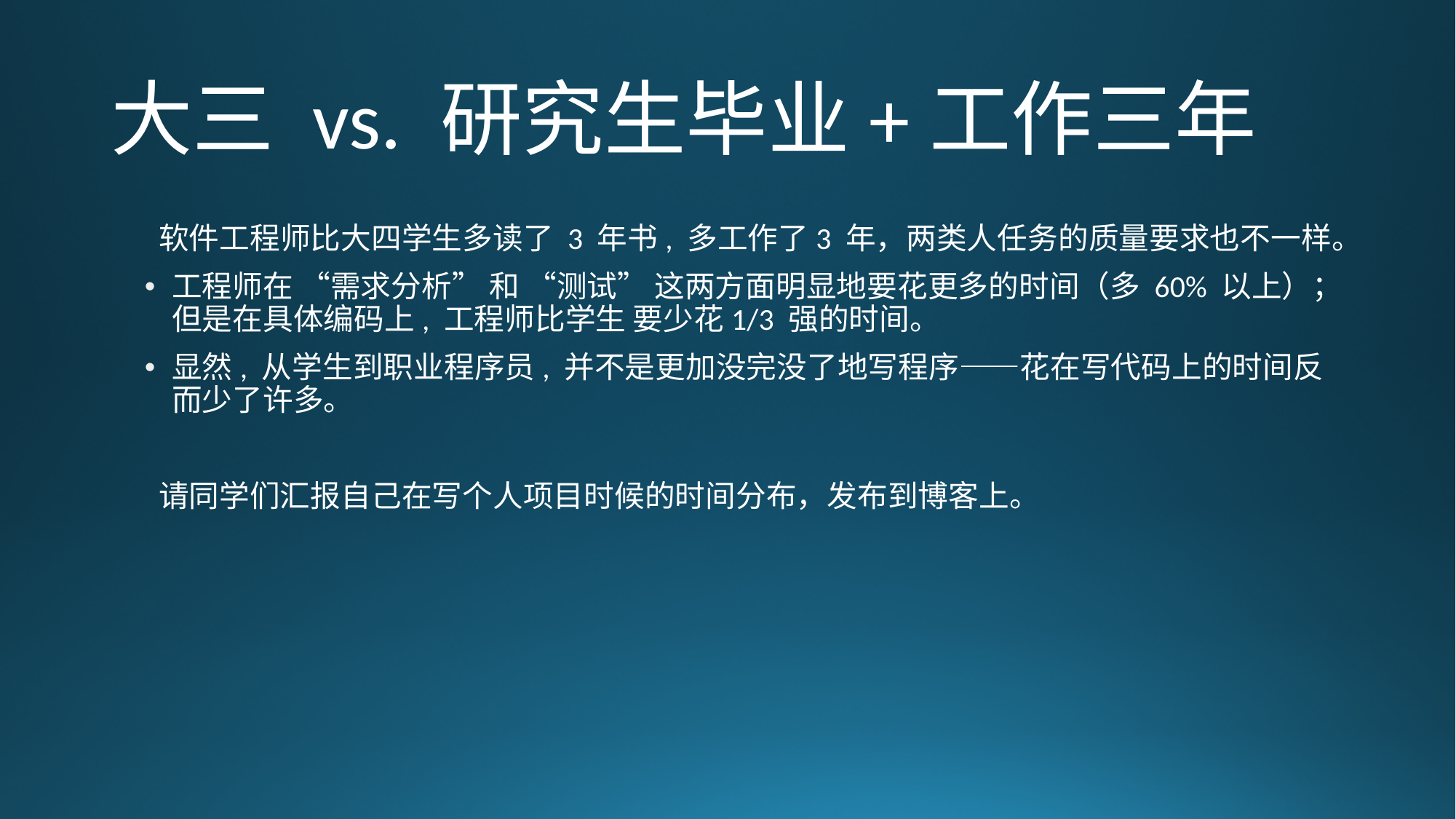

# 大三 vs. 研究生毕业+工作三年
软件工程师比大四学生多读了 3 年书, 多工作了3 年，两类人任务的质量要求也不一样。
工程师在 “需求分析” 和 “测试” 这两方面明显地要花更多的时间（多 60% 以上）；但是在具体编码上, 工程师比学生 要少花1/3 强的时间。
显然, 从学生到职业程序员, 并不是更加没完没了地写程序——花在写代码上的时间反而少了许多。

请同学们汇报自己在写个人项目时候的时间分布，发布到博客上。